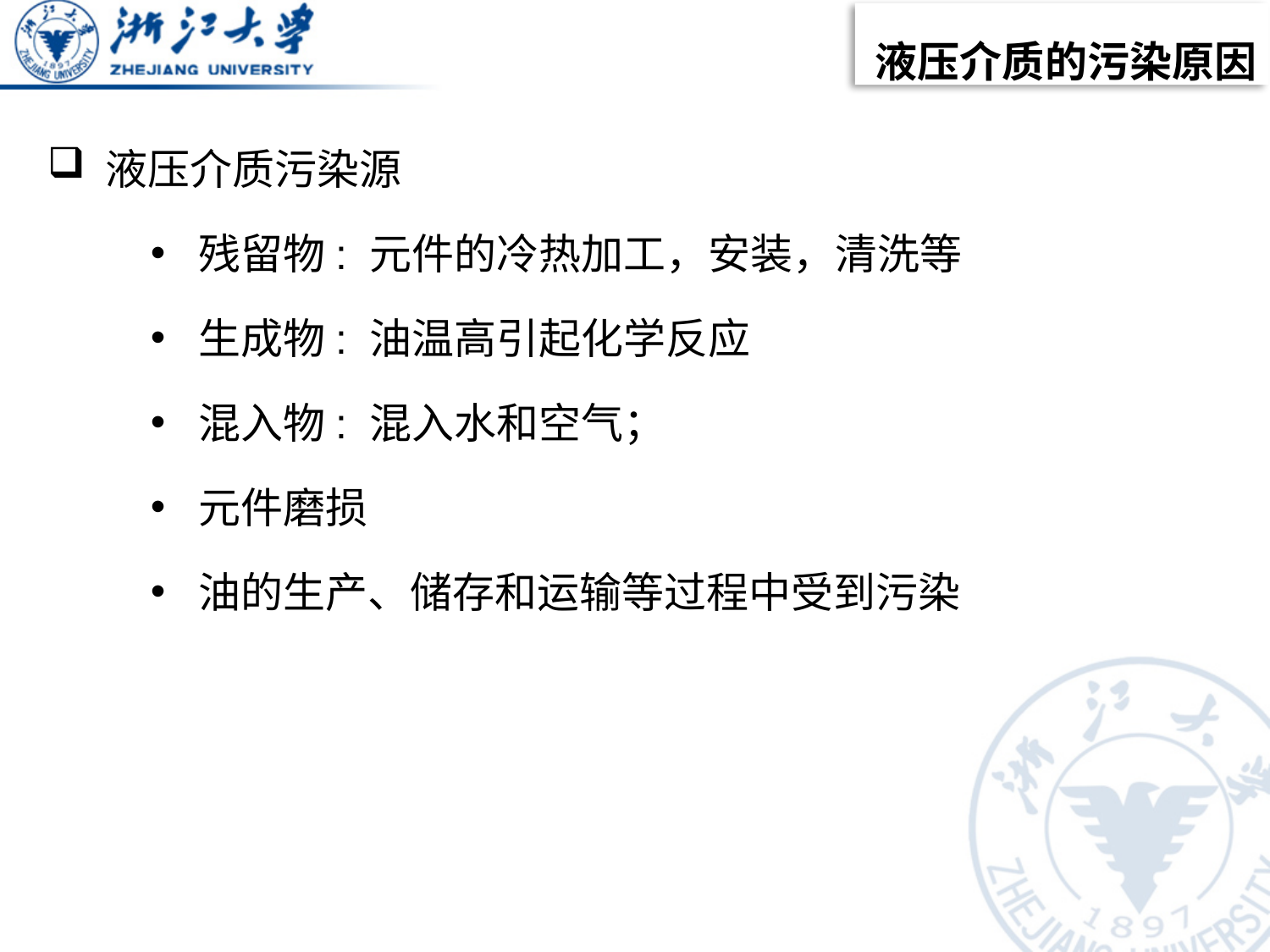

液压介质的污染原因
 液压介质污染源
残留物: 元件的冷热加工，安装，清洗等
生成物: 油温高引起化学反应
混入物: 混入水和空气；
元件磨损
油的生产、储存和运输等过程中受到污染